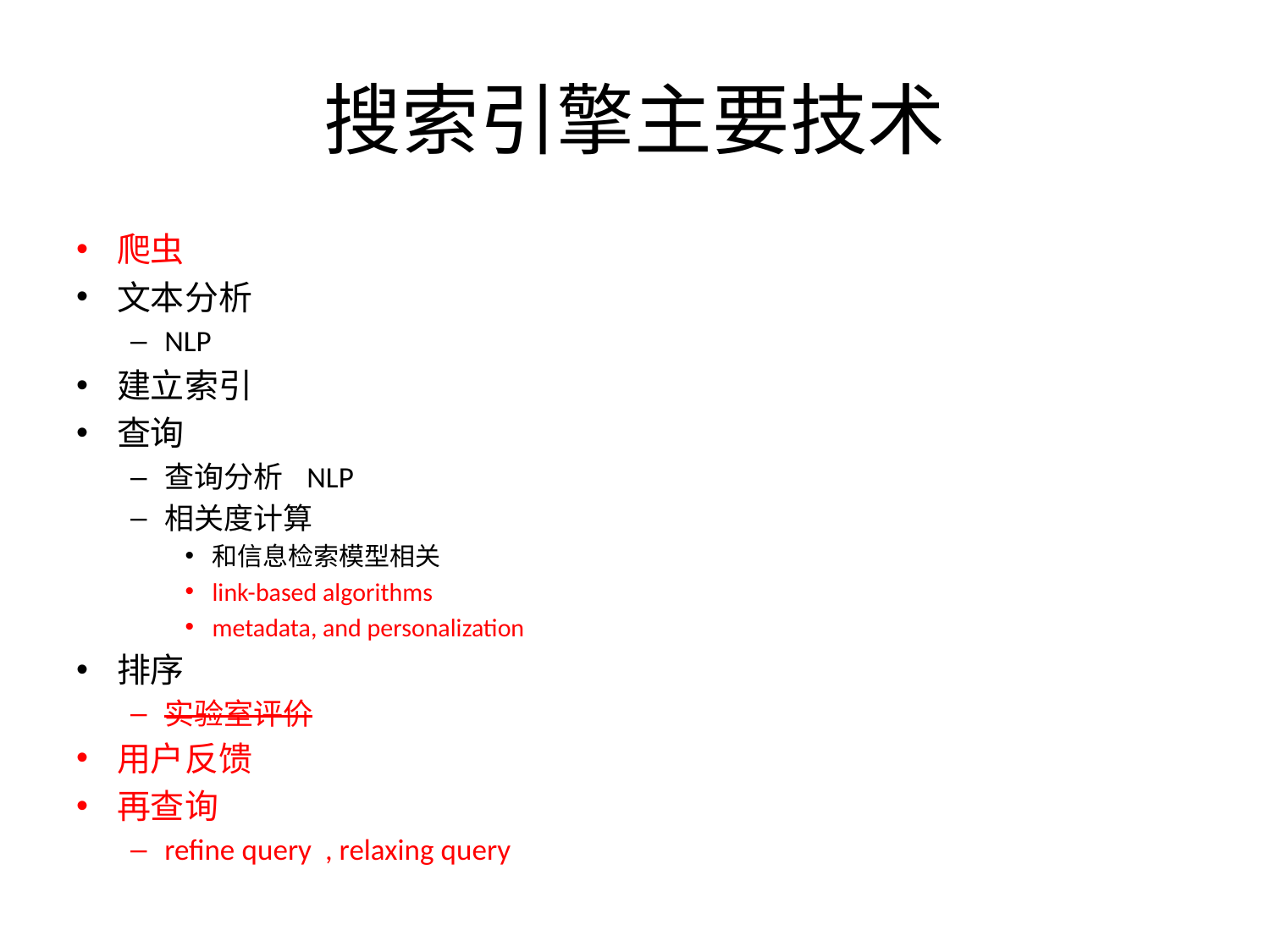

# 搜索引擎主要技术
爬虫
文本分析
NLP
建立索引
查询
查询分析   NLP
相关度计算
和信息检索模型相关
link-based algorithms
metadata, and personalization
排序
实验室评价
用户反馈
再查询
refine query  , relaxing query